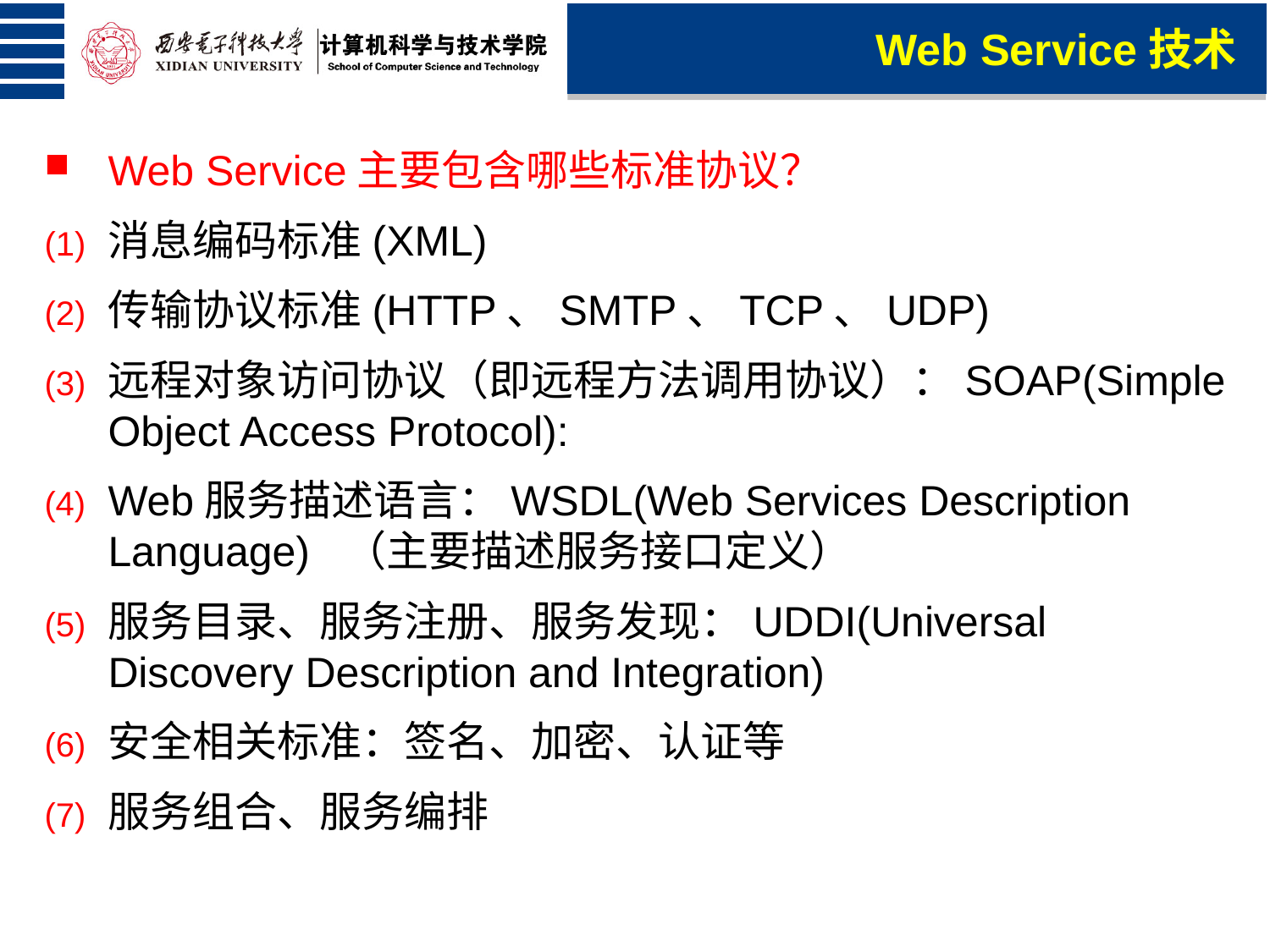

Web Service技术

Web Service主要包含哪些标准协议？
消息编码标准(XML)
传输协议标准(HTTP、SMTP、TCP、UDP)
远程对象访问协议（即远程方法调用协议）：SOAP(Simple Object Access Protocol):
Web服务描述语言：WSDL(Web Services Description Language)  （主要描述服务接口定义）
服务目录、服务注册、服务发现：UDDI(Universal Discovery Description and Integration)
安全相关标准：签名、加密、认证等
服务组合、服务编排